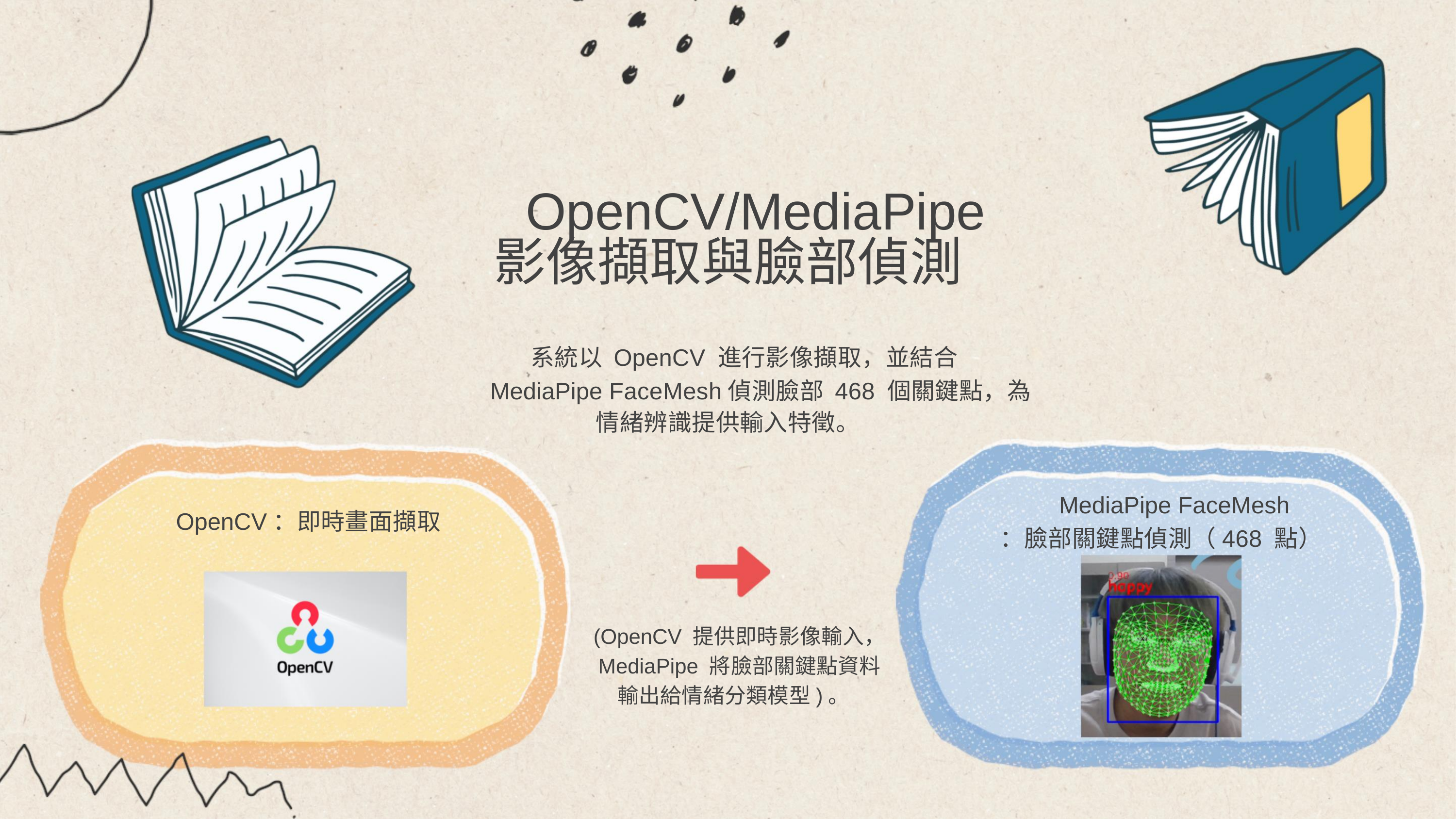

OpenCV/MediaPipe
影像擷取與臉部偵測
系統以 OpenCV 進行影像擷取，並結合
MediaPipe FaceMesh偵測臉部 468 個關鍵點，為
情緒辨識提供輸入特徵。
MediaPipe FaceMesh
：臉部關鍵點偵測（468 點）
OpenCV：即時畫面擷取
(OpenCV 提供即時影像輸入，
MediaPipe 將臉部關鍵點資料
輸出給情緒分類模型)。